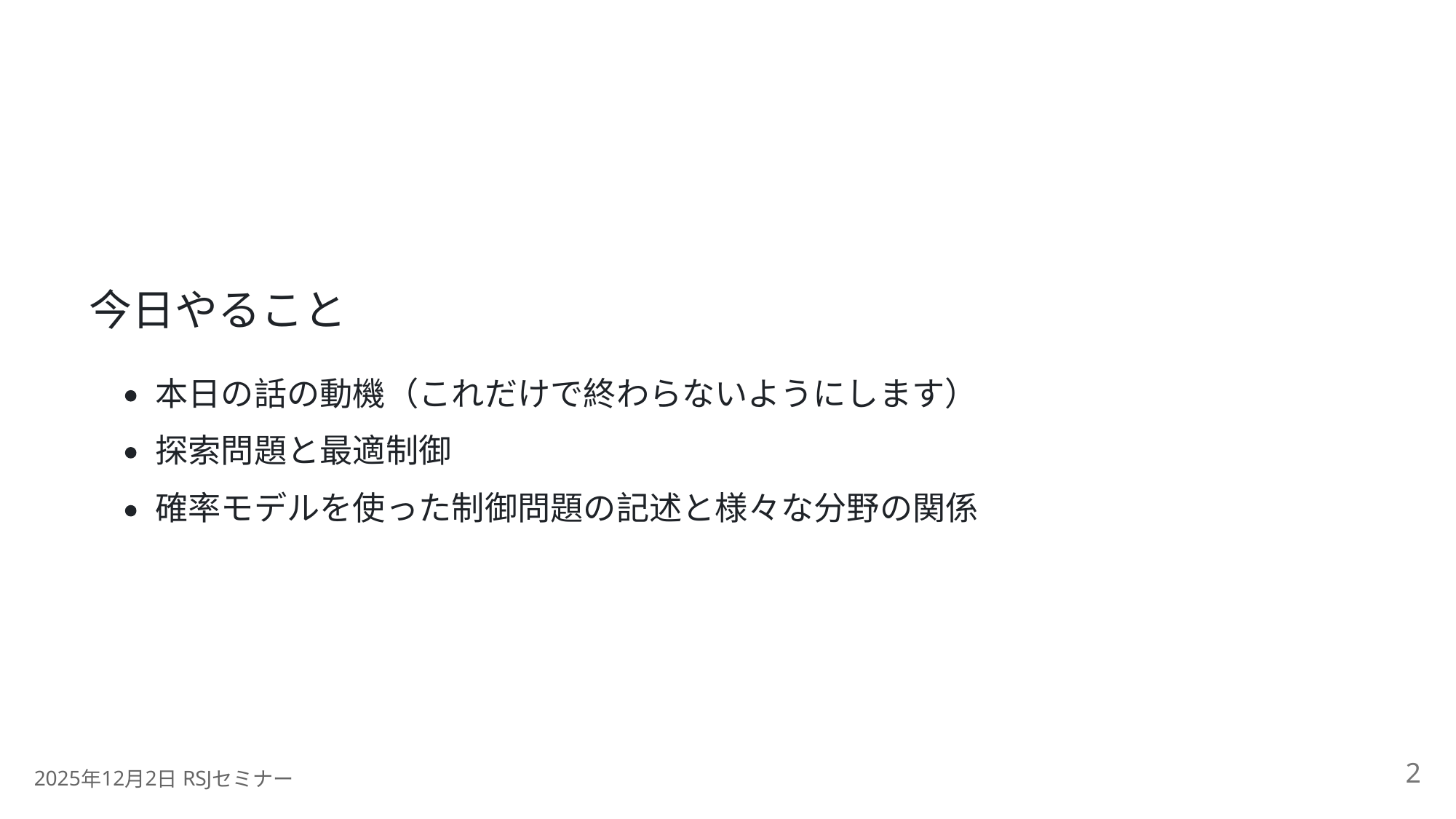

今日やること
本日の話の動機（これだけで終わらないようにします）

探索問題と最適制御

確率モデルを使った制御問題の記述と様々な分野の関係

2
2025
12
2
 RSJ
年
月
日
セミナー